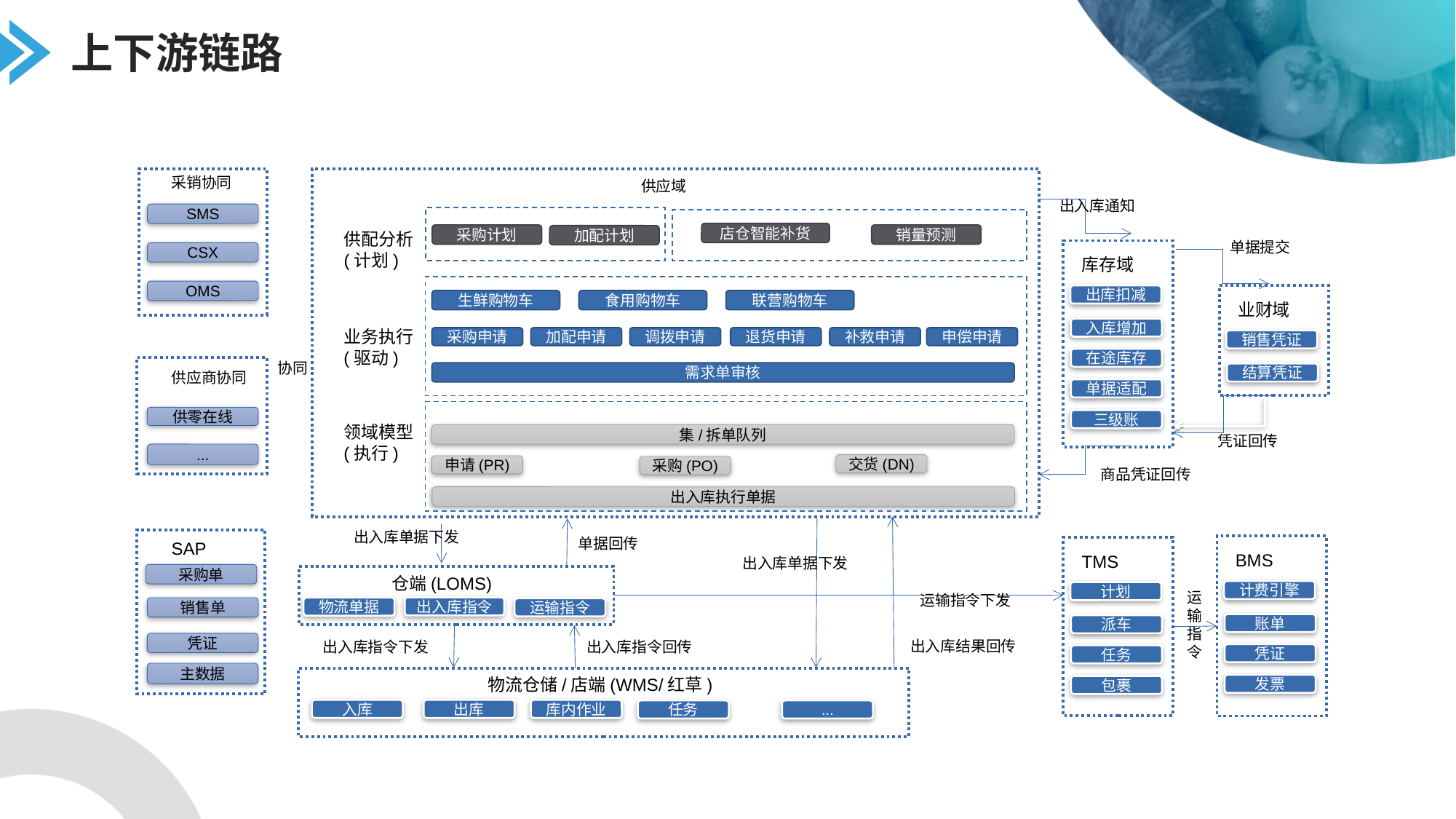

上下游链路
采销协同

SMS
CSX
OMS

供应域

供配分析(计划)
店仓智能补货
采购计划
销量预测
加配计划

生鲜购物车
食用购物车
联营购物车
业务执行(驱动)
采购申请
加配申请
调拨申请
退货申请
补救申请
申偿申请
需求单审核

领域模型(执行)
集/拆单队列
交货(DN)
申请(PR)
采购(PO)
出入库执行单据
出入库通知
单据提交

库存域
出库扣减

业财域
入库增加
销售凭证
在途库存
结算凭证
单据适配
三级账
凭证回传
商品凭证回传
协同

供应商协同
供零在线
...
出入库单据下发
单据回传
出入库单据下发

仓端(LOMS)
运输指令下发
出入库指令
物流单据
运输指令
出入库结果回传
出入库指令下发

物流仓储/店端(WMS/红草)
入库
出库
库内作业
任务
...

SAP
销售单
凭证
主数据

BMS
TMS
采购单
计费引擎
计划
运输指令
账单
派车
出入库指令回传
凭证
任务
发票
包裹